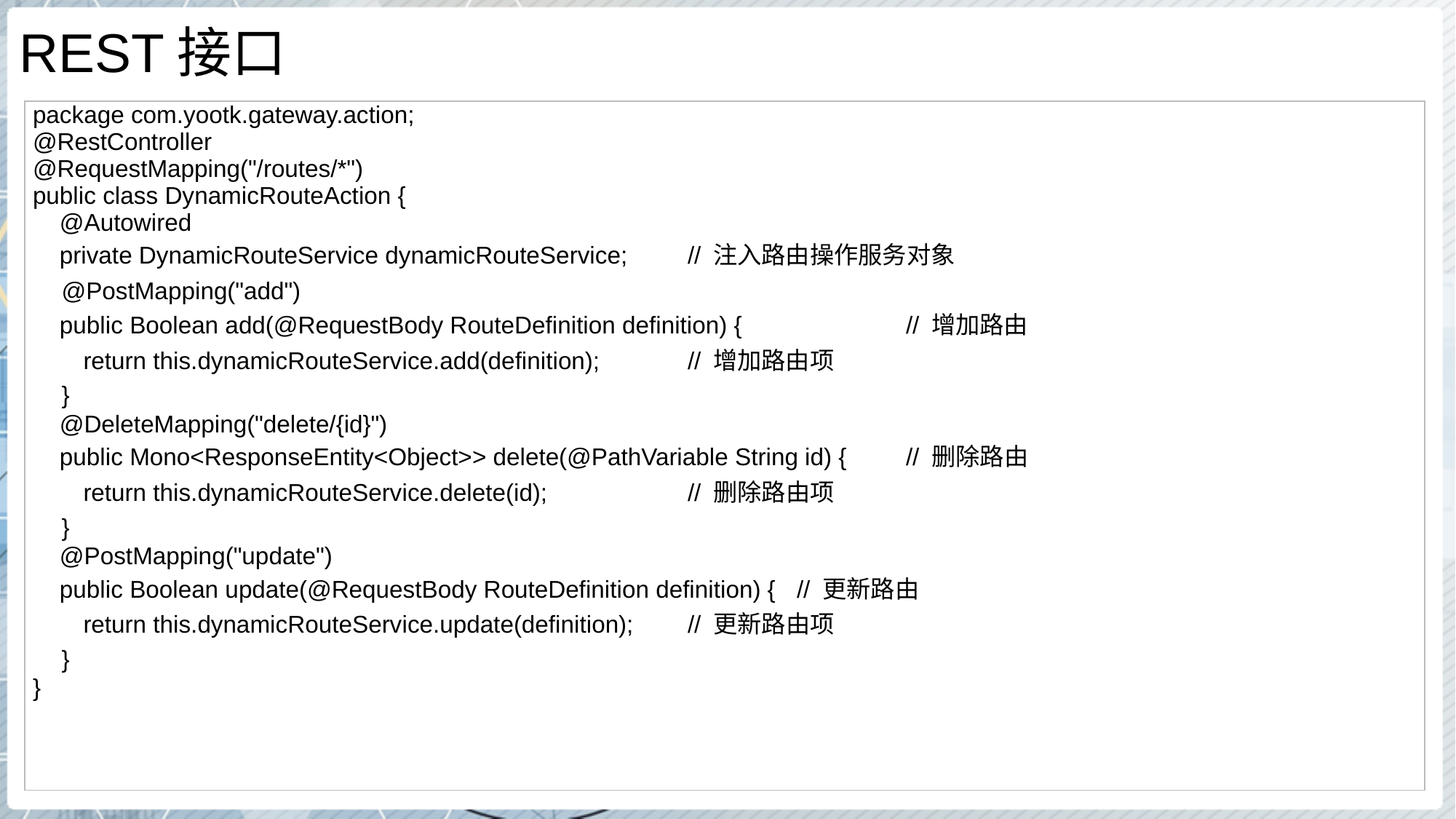

# REST接口
| package com.yootk.gateway.action; @RestController @RequestMapping("/routes/\*") public class DynamicRouteAction { @Autowired private DynamicRouteService dynamicRouteService; // 注入路由操作服务对象 @PostMapping("add") public Boolean add(@RequestBody RouteDefinition definition) { // 增加路由 return this.dynamicRouteService.add(definition); // 增加路由项 } @DeleteMapping("delete/{id}") public Mono<ResponseEntity<Object>> delete(@PathVariable String id) { // 删除路由 return this.dynamicRouteService.delete(id); // 删除路由项 } @PostMapping("update") public Boolean update(@RequestBody RouteDefinition definition) { // 更新路由 return this.dynamicRouteService.update(definition); // 更新路由项 } } |
| --- |